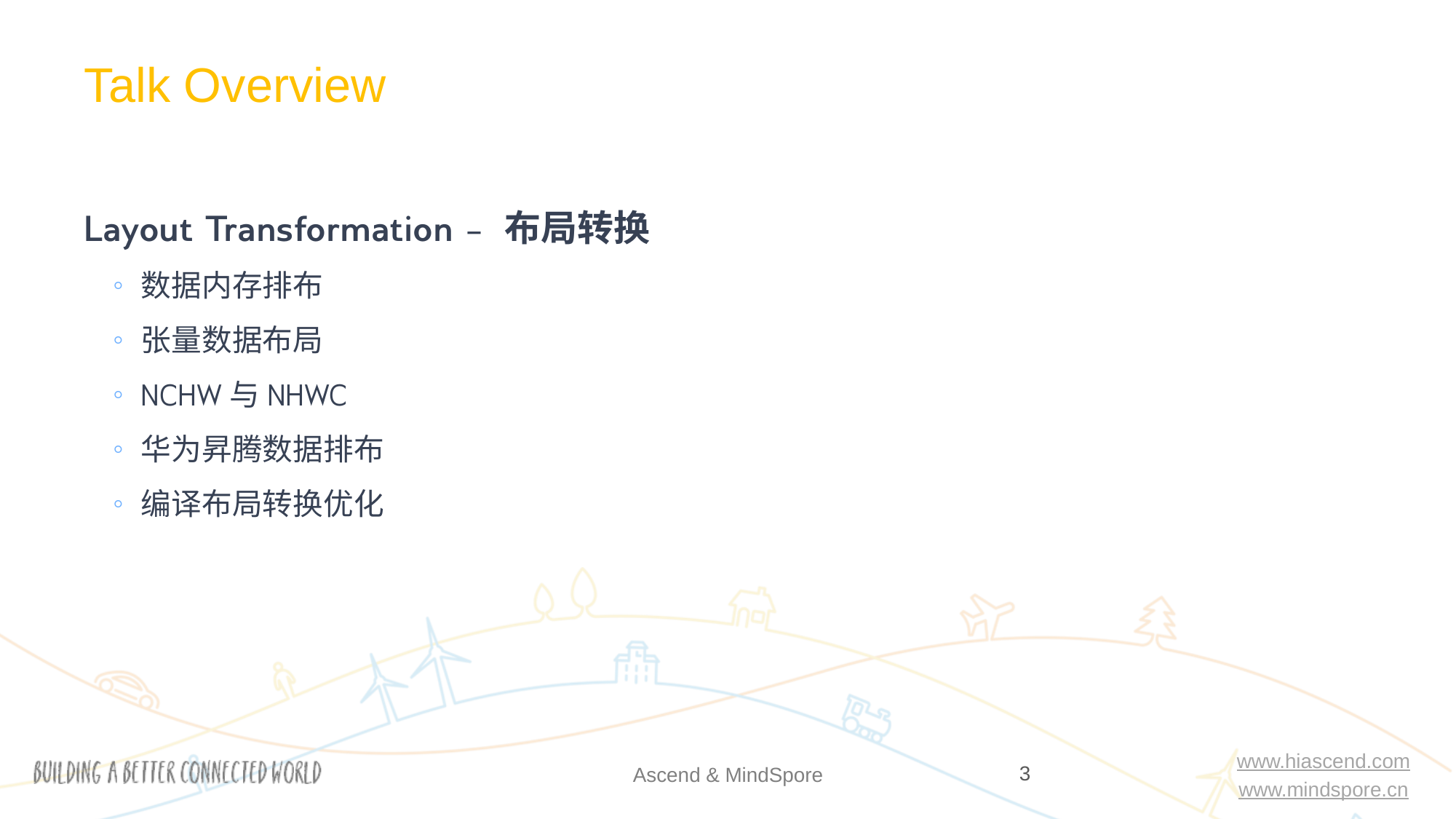

Talk Overview
Layout Transformation – 布局转换
数据内存排布
张量数据布局
NCHW与NHWC
华为昇腾数据排布
编译布局转换优化